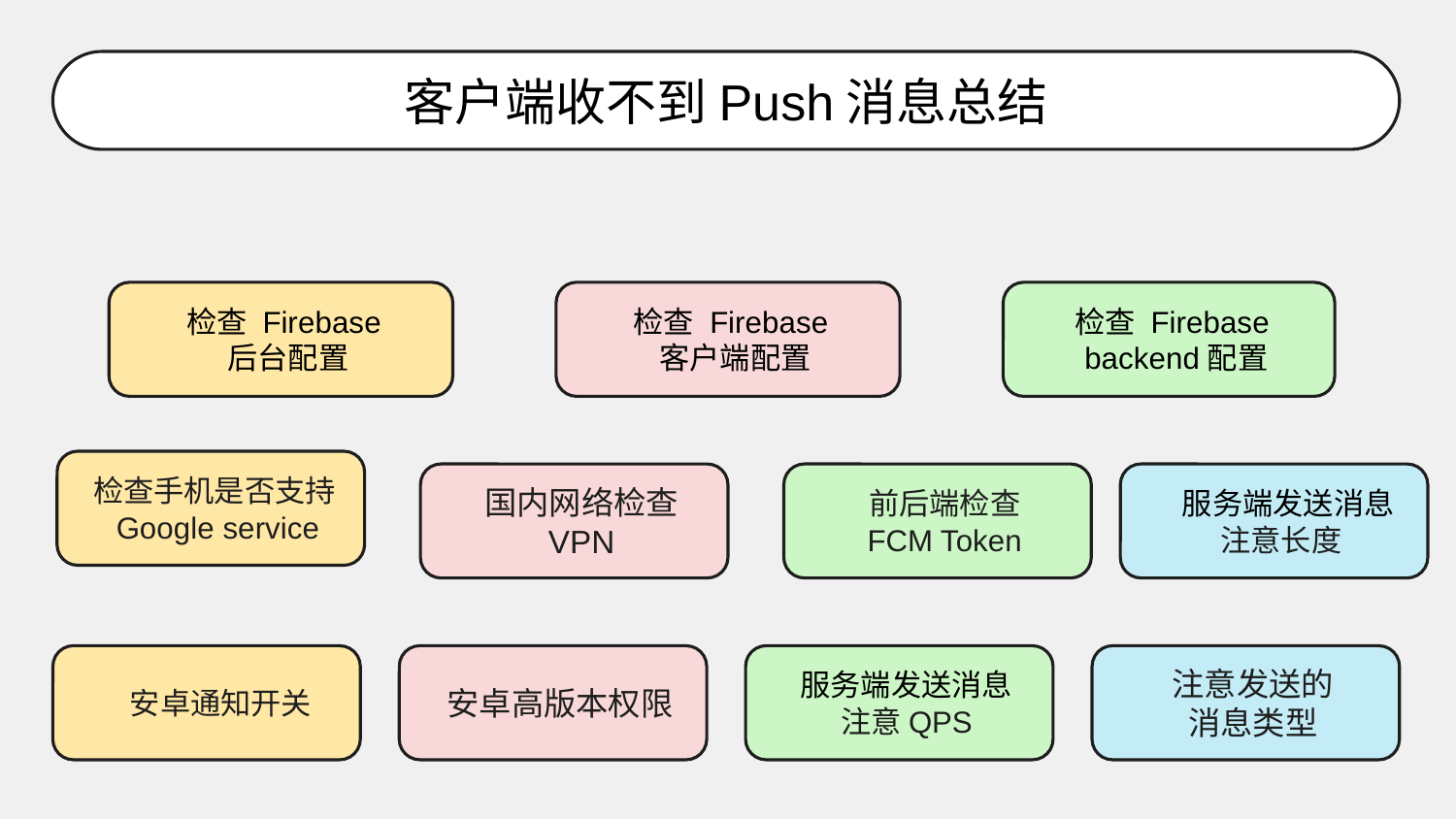

客户端收不到Push消息总结
检查 Firebase
后台配置
检查 Firebase
客户端配置
检查 Firebase
backend配置
检查手机是否支持Google service
前后端检查
FCM Token
国内网络检查
VPN
 服务端发送消息
注意长度
 安卓通知开关

安卓高版本权限

服务端发送消息
注意QPS
注意发送的
消息类型